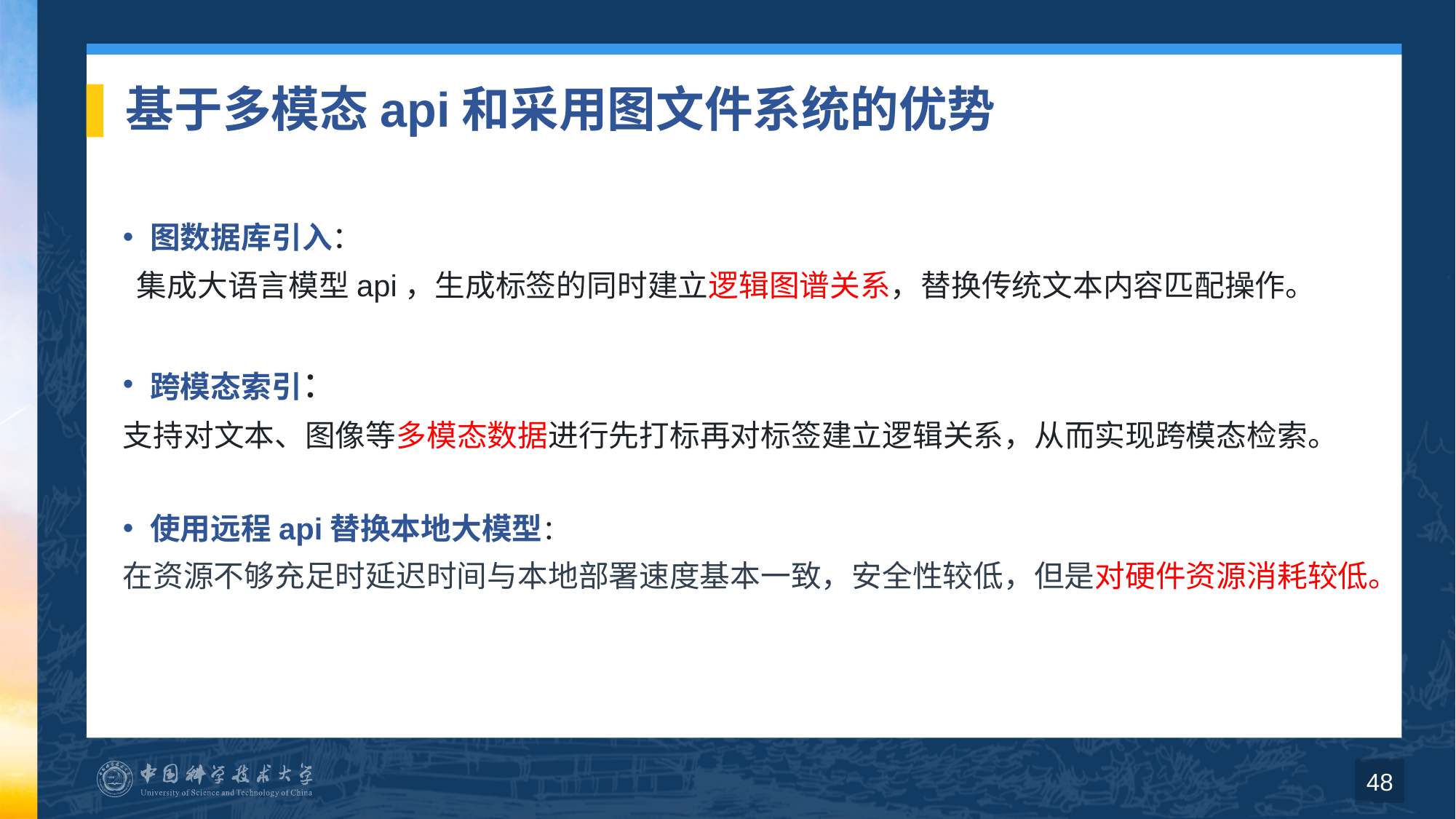

# 基于多模态api和采用图文件系统的优势

图数据库引入：
 集成大语言模型api，生成标签的同时建立逻辑图谱关系，替换传统文本内容匹配操作。

跨模态索引：
支持对文本、图像等多模态数据进行先打标再对标签建立逻辑关系，从而实现跨模态检索。

使用远程api替换本地大模型：
在资源不够充足时延迟时间与本地部署速度基本一致，安全性较低，但是对硬件资源消耗较低。
48